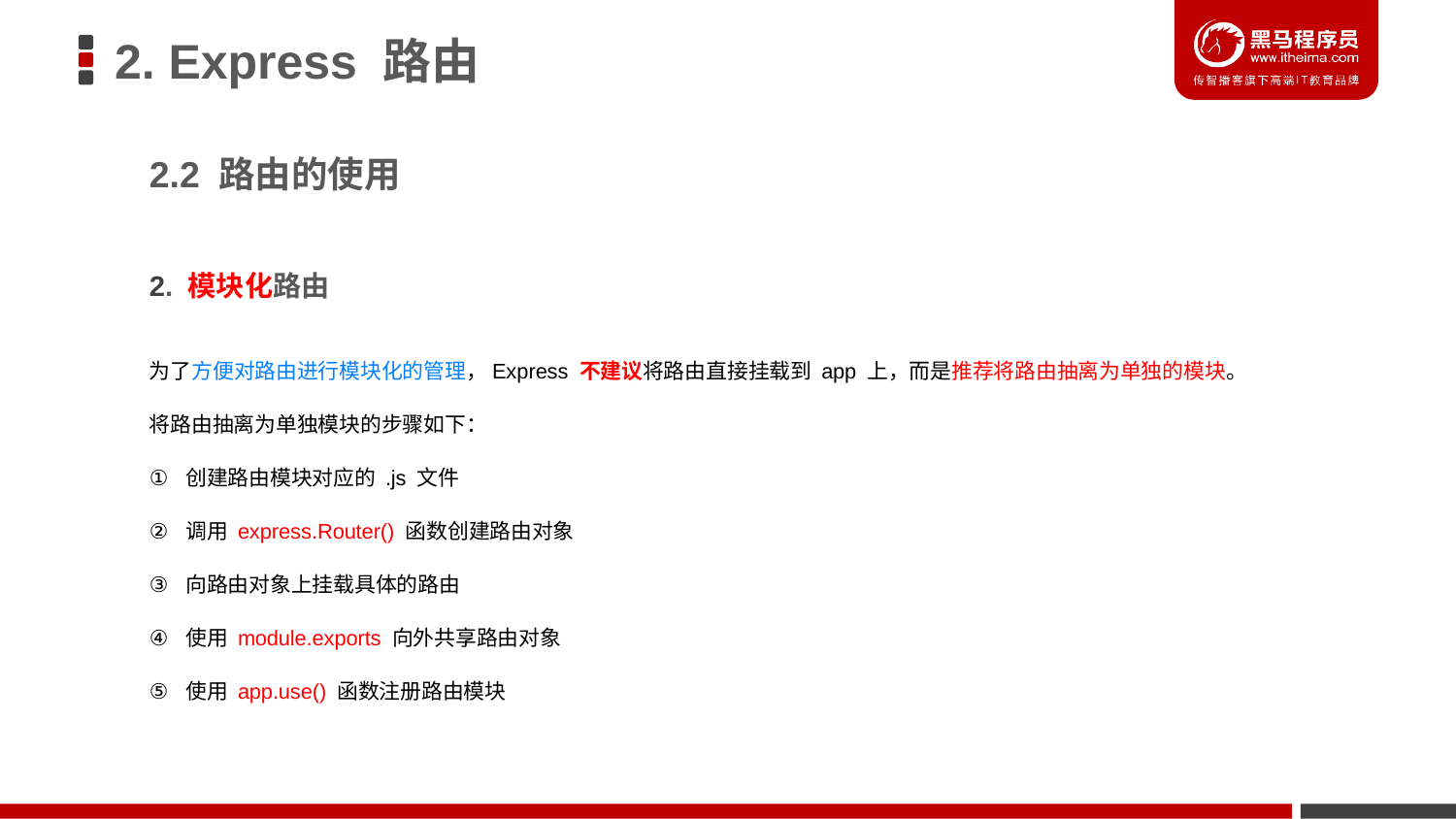

# 2. Express 路由
2.2 路由的使用
2. 模块化路由
为了方便对路由进行模块化的管理，Express 不建议将路由直接挂载到 app 上，而是推荐将路由抽离为单独的模块。
将路由抽离为单独模块的步骤如下：
创建路由模块对应的 .js 文件
调用 express.Router() 函数创建路由对象
向路由对象上挂载具体的路由
使用 module.exports 向外共享路由对象
使用 app.use() 函数注册路由模块